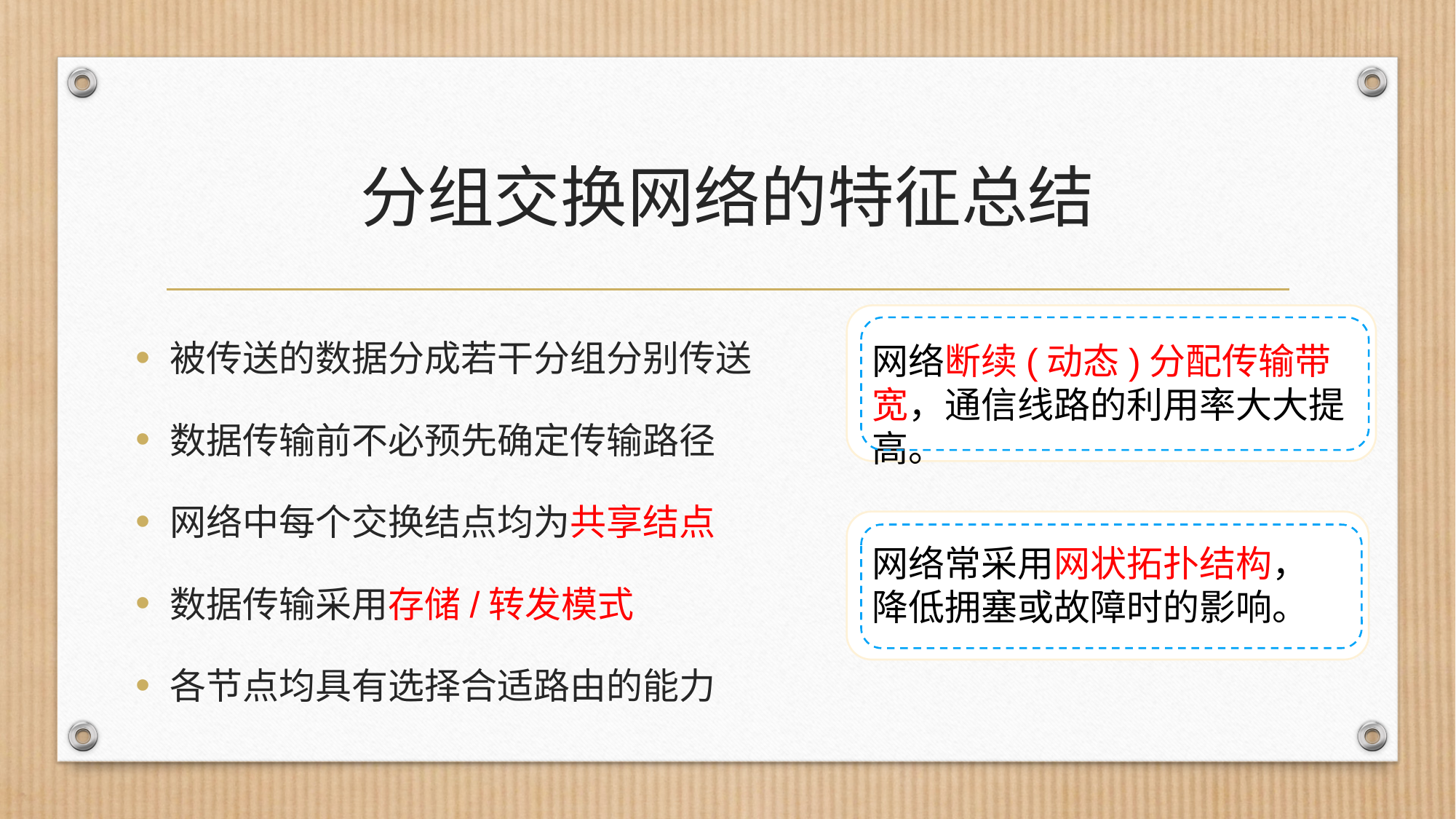

# 分组交换网络的特征总结

网络断续(动态)分配传输带宽，通信线路的利用率大大提高。
被传送的数据分成若干分组分别传送
数据传输前不必预先确定传输路径
网络中每个交换结点均为共享结点
数据传输采用存储/转发模式
各节点均具有选择合适路由的能力

网络常采用网状拓扑结构，降低拥塞或故障时的影响。